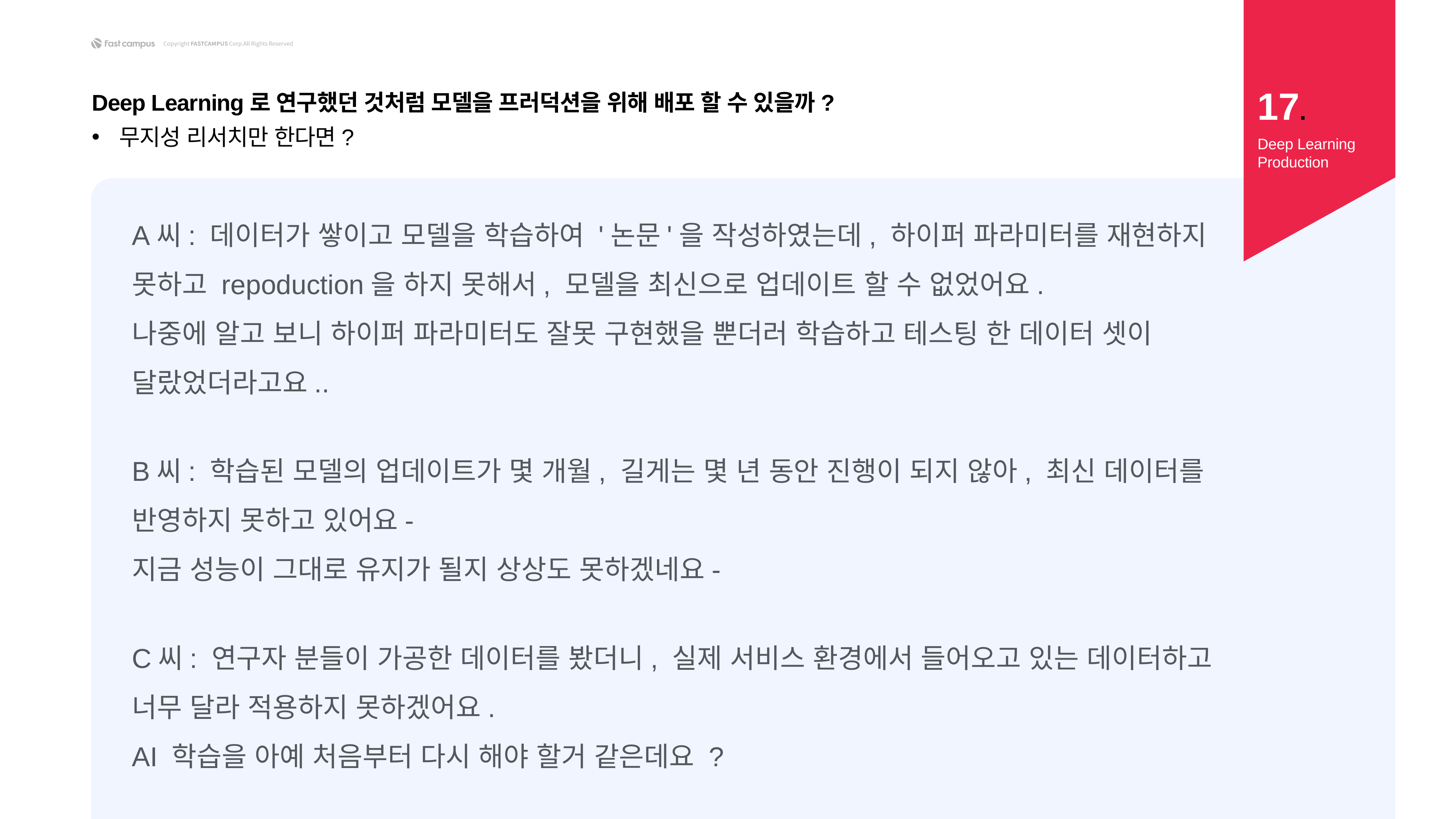

17.
Deep Learning로 연구했던 것처럼 모델을 프러덕션을 위해 배포 할 수 있을까?
무지성 리서치만 한다면?
Deep Learning Production
A씨: 데이터가 쌓이고 모델을 학습하여 '논문'을 작성하였는데, 하이퍼 파라미터를 재현하지 못하고 repoduction을 하지 못해서, 모델을 최신으로 업데이트 할 수 없었어요.
나중에 알고 보니 하이퍼 파라미터도 잘못 구현했을 뿐더러 학습하고 테스팅 한 데이터 셋이 달랐었더라고요..
B씨: 학습된 모델의 업데이트가 몇 개월, 길게는 몇 년 동안 진행이 되지 않아, 최신 데이터를 반영하지 못하고 있어요-
지금 성능이 그대로 유지가 될지 상상도 못하겠네요-
C씨: 연구자 분들이 가공한 데이터를 봤더니, 실제 서비스 환경에서 들어오고 있는 데이터하고
너무 달라 적용하지 못하겠어요.
AI 학습을 아예 처음부터 다시 해야 할거 같은데요 ?